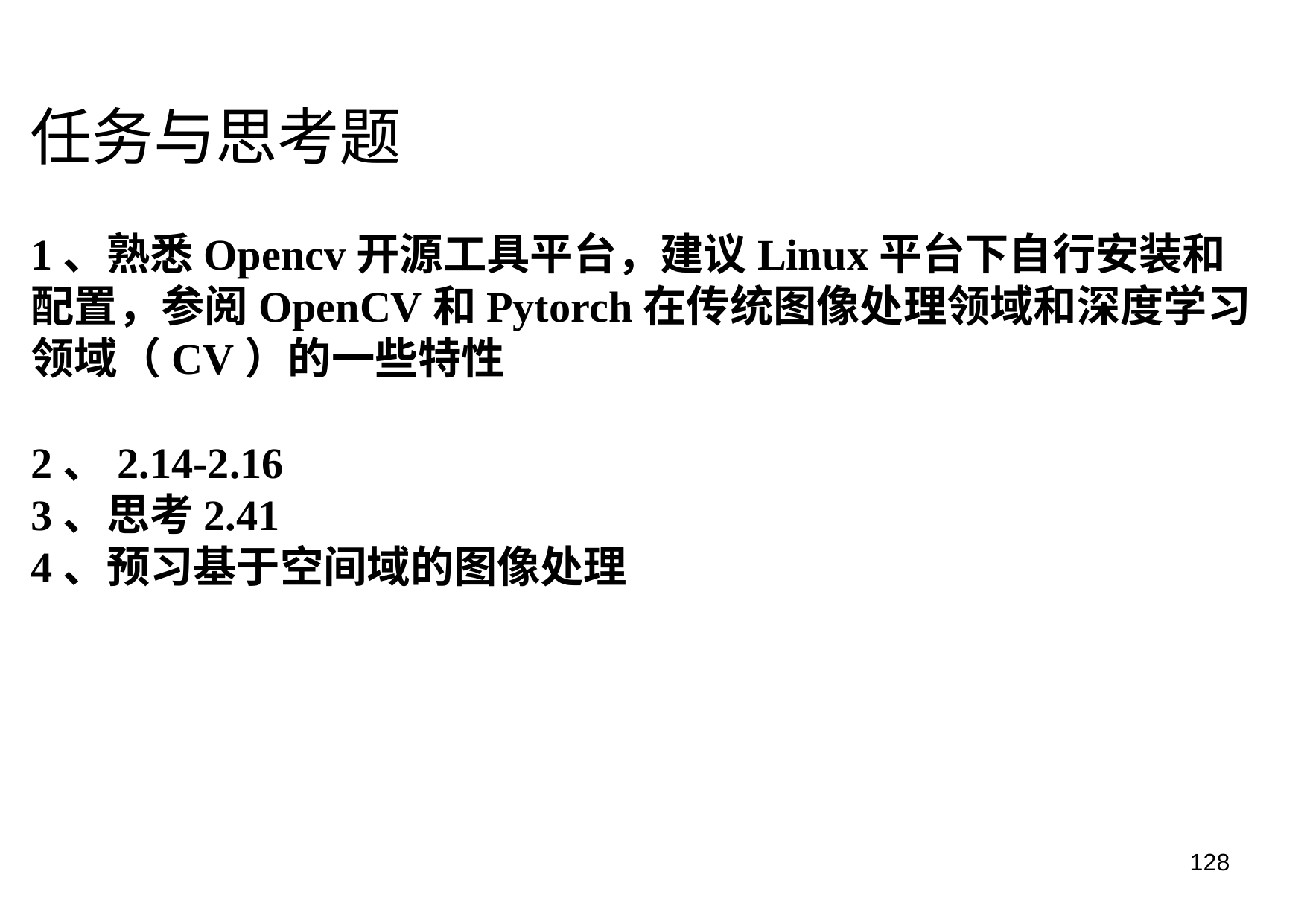

# 任务与思考题
1、熟悉Opencv开源工具平台，建议Linux平台下自行安装和配置，参阅OpenCV和Pytorch在传统图像处理领域和深度学习领域（CV）的一些特性

2、2.14-2.16
3、思考2.41
4、预习基于空间域的图像处理

128